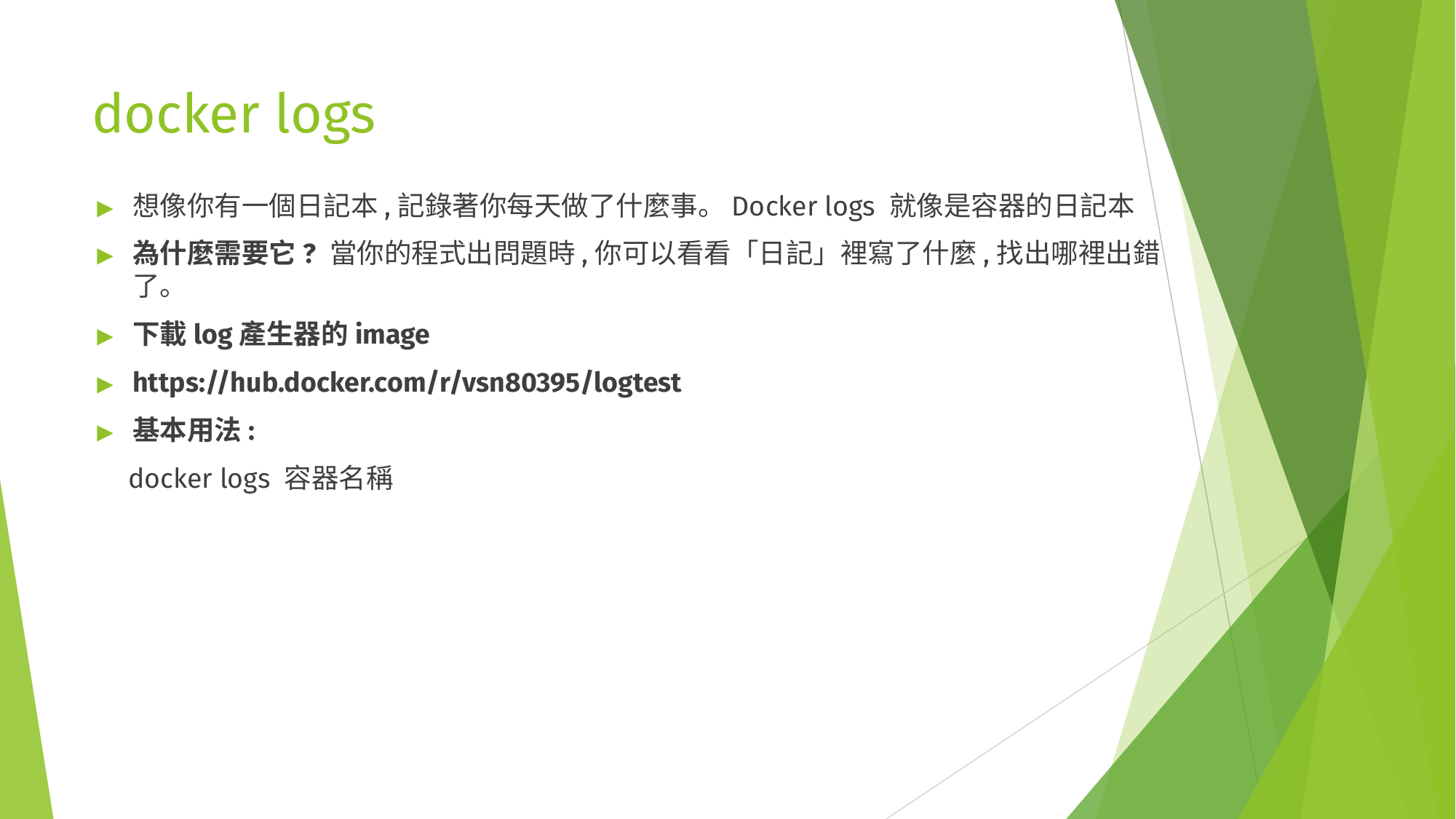

# docker logs
想像你有一個日記本,記錄著你每天做了什麼事。Docker logs 就像是容器的日記本
為什麼需要它? 當你的程式出問題時,你可以看看「日記」裡寫了什麼,找出哪裡出錯了。
下載log產生器的image
https://hub.docker.com/r/vsn80395/logtest
基本用法:
     docker logs 容器名稱